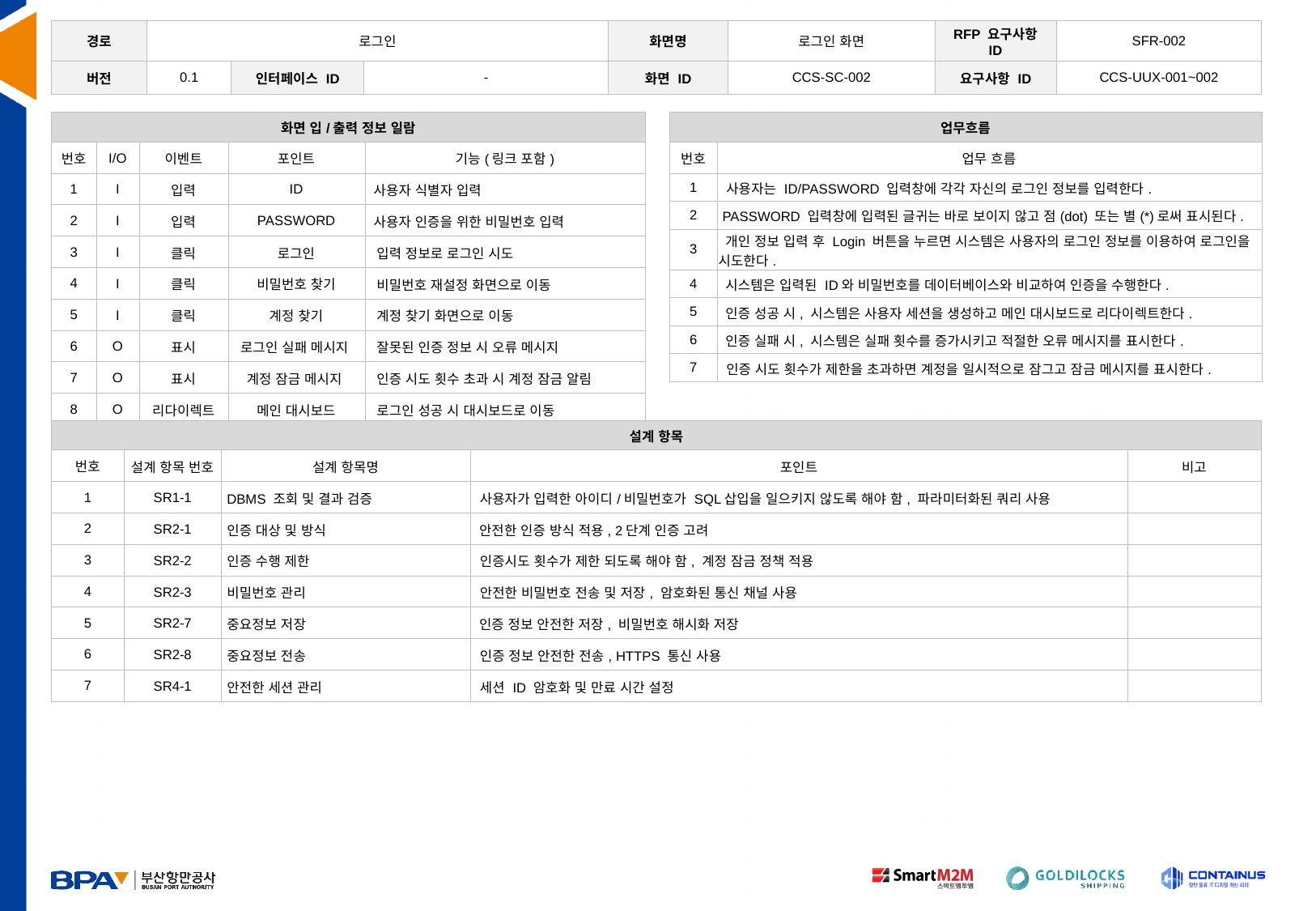

| 경로 | 로그인 |  |  | 화면명 | 로그인 화면 | RFP 요구사항 ID | SFR-002 |
| --- | --- | --- | --- | --- | --- | --- | --- |
| 버전 | 0.1 | 인터페이스 ID | - | 화면 ID | CCS-SC-002 | 요구사항 ID | CCS-UUX-001~002 |
| 화면 입/출력 정보 일람 |  |  |  |  |
| --- | --- | --- | --- | --- |
| 번호 | I/O | 이벤트 | 포인트 | 기능(링크 포함) |
| 1 | I | 입력 | ID | 사용자 식별자 입력 |
| 2 | I | 입력 | PASSWORD | 사용자 인증을 위한 비밀번호 입력 |
| 3 | I | 클릭 | 로그인 | 입력 정보로 로그인 시도 |
| 4 | I | 클릭 | 비밀번호 찾기 | 비밀번호 재설정 화면으로 이동 |
| 5 | I | 클릭 | 계정 찾기 | 계정 찾기 화면으로 이동 |
| 6 | O | 표시 | 로그인 실패 메시지 | 잘못된 인증 정보 시 오류 메시지 |
| 7 | O | 표시 | 계정 잠금 메시지 | 인증 시도 횟수 초과 시 계정 잠금 알림 |
| 8 | O | 리다이렉트 | 메인 대시보드 | 로그인 성공 시 대시보드로 이동 |
| 업무흐름 |  |
| --- | --- |
| 번호 | 업무 흐름 |
| 1 | 사용자는 ID/PASSWORD 입력창에 각각 자신의 로그인 정보를 입력한다. |
| 2 | PASSWORD 입력창에 입력된 글귀는 바로 보이지 않고 점(dot) 또는 별(\*)로써 표시된다. |
| 3 | 개인 정보 입력 후 Login 버튼을 누르면 시스템은 사용자의 로그인 정보를 이용하여 로그인을 시도한다. |
| 4 | 시스템은 입력된 ID와 비밀번호를 데이터베이스와 비교하여 인증을 수행한다. |
| 5 | 인증 성공 시, 시스템은 사용자 세션을 생성하고 메인 대시보드로 리다이렉트한다. |
| 6 | 인증 실패 시, 시스템은 실패 횟수를 증가시키고 적절한 오류 메시지를 표시한다. |
| 7 | 인증 시도 횟수가 제한을 초과하면 계정을 일시적으로 잠그고 잠금 메시지를 표시한다. |
| 설계 항목 |  |  |  |  |
| --- | --- | --- | --- | --- |
| 번호 | 설계 항목 번호 | 설계 항목명 | 포인트 | 비고 |
| 1 | SR1-1 | DBMS 조회 및 결과 검증 | 사용자가 입력한 아이디/비밀번호가 SQL삽입을 일으키지 않도록 해야 함, 파라미터화된 쿼리 사용 |  |
| 2 | SR2-1 | 인증 대상 및 방식 | 안전한 인증 방식 적용, 2단계 인증 고려 |  |
| 3 | SR2-2 | 인증 수행 제한 | 인증시도 횟수가 제한 되도록 해야 함, 계정 잠금 정책 적용 |  |
| 4 | SR2-3 | 비밀번호 관리 | 안전한 비밀번호 전송 및 저장, 암호화된 통신 채널 사용 |  |
| 5 | SR2-7 | 중요정보 저장 | 인증 정보 안전한 저장, 비밀번호 해시화 저장 |  |
| 6 | SR2-8 | 중요정보 전송 | 인증 정보 안전한 전송, HTTPS 통신 사용 |  |
| 7 | SR4-1 | 안전한 세션 관리 | 세션 ID 암호화 및 만료 시간 설정 |  |